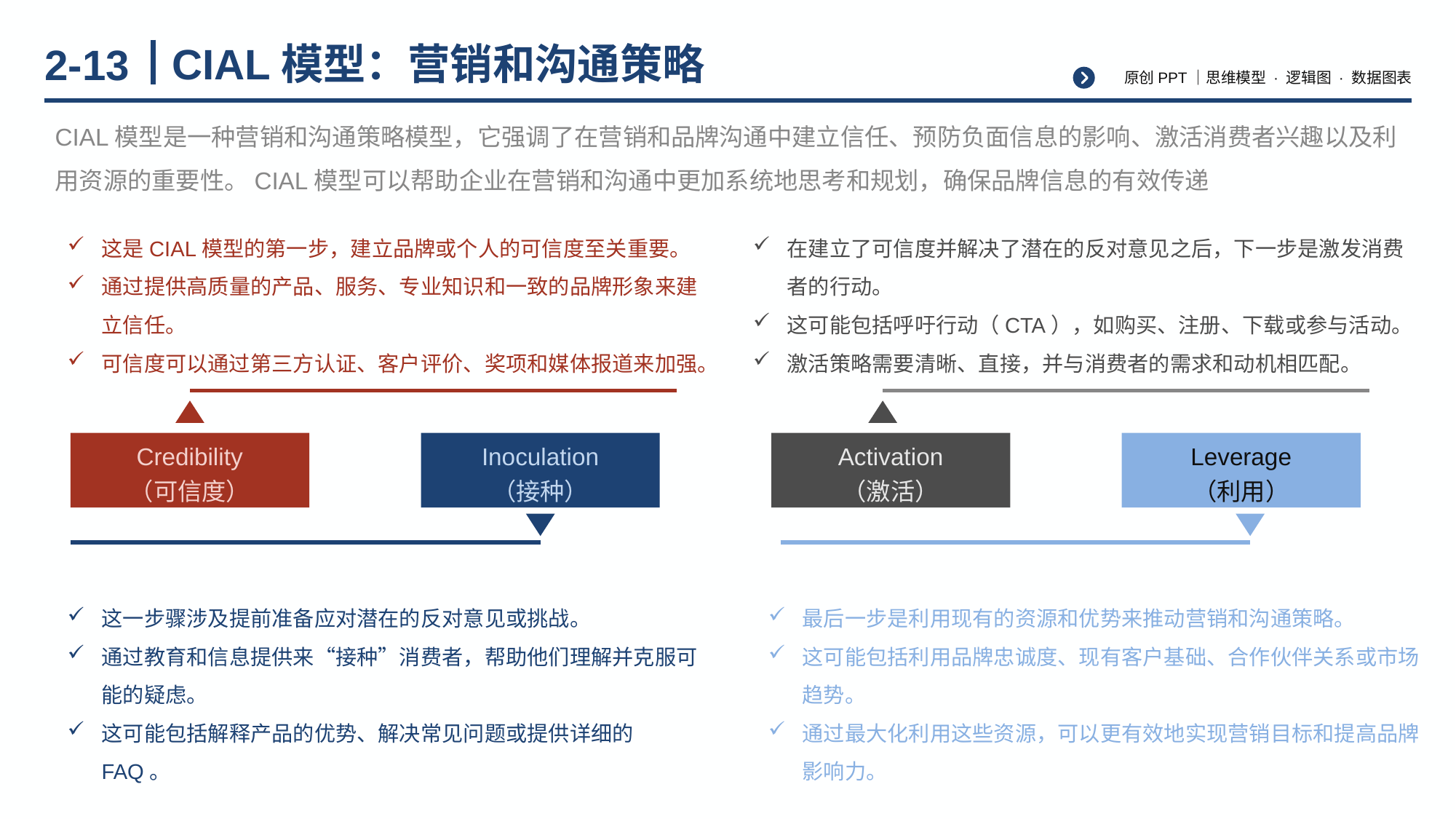

# CIAL模型：营销和沟通策略
2-13
CIAL模型是一种营销和沟通策略模型，它强调了在营销和品牌沟通中建立信任、预防负面信息的影响、激活消费者兴趣以及利用资源的重要性。CIAL模型可以帮助企业在营销和沟通中更加系统地思考和规划，确保品牌信息的有效传递
这是CIAL模型的第一步，建立品牌或个人的可信度至关重要。
通过提供高质量的产品、服务、专业知识和一致的品牌形象来建立信任。
可信度可以通过第三方认证、客户评价、奖项和媒体报道来加强。
在建立了可信度并解决了潜在的反对意见之后，下一步是激发消费者的行动。
这可能包括呼吁行动（CTA），如购买、注册、下载或参与活动。
激活策略需要清晰、直接，并与消费者的需求和动机相匹配。

Credibility
（可信度）
Inoculation
（接种）
Activation
（激活）
Leverage
（利用）

这一步骤涉及提前准备应对潜在的反对意见或挑战。
通过教育和信息提供来“接种”消费者，帮助他们理解并克服可能的疑虑。
这可能包括解释产品的优势、解决常见问题或提供详细的FAQ。
最后一步是利用现有的资源和优势来推动营销和沟通策略。
这可能包括利用品牌忠诚度、现有客户基础、合作伙伴关系或市场趋势。
通过最大化利用这些资源，可以更有效地实现营销目标和提高品牌影响力。